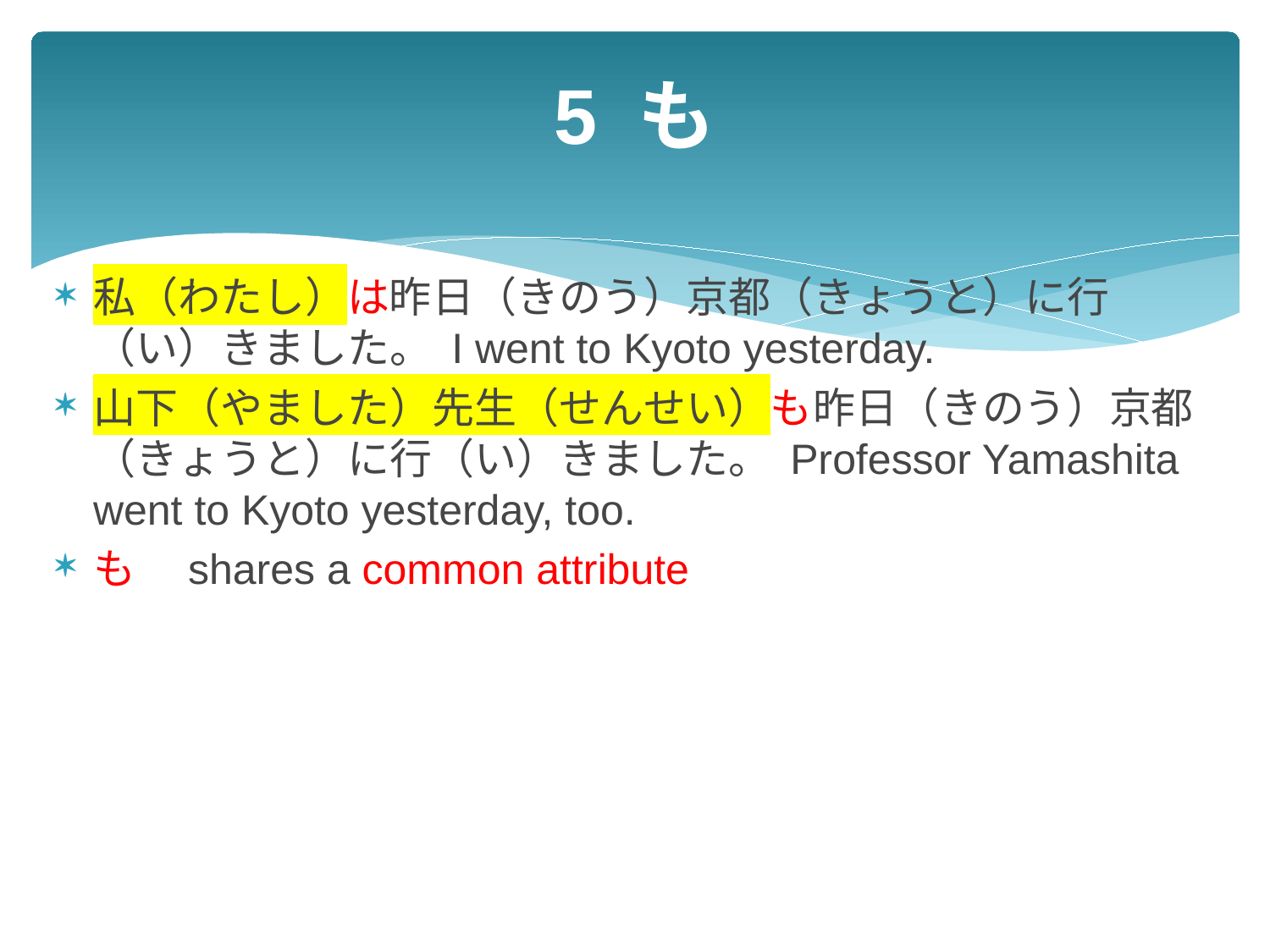

# 5 も
私（わたし）は昨日（きのう）京都（きょうと）に行（い）きました。 I went to Kyoto yesterday.
山下（やました）先生（せんせい）も昨日（きのう）京都（きょうと）に行（い）きました。 Professor Yamashita went to Kyoto yesterday, too.
も　shares a common attribute